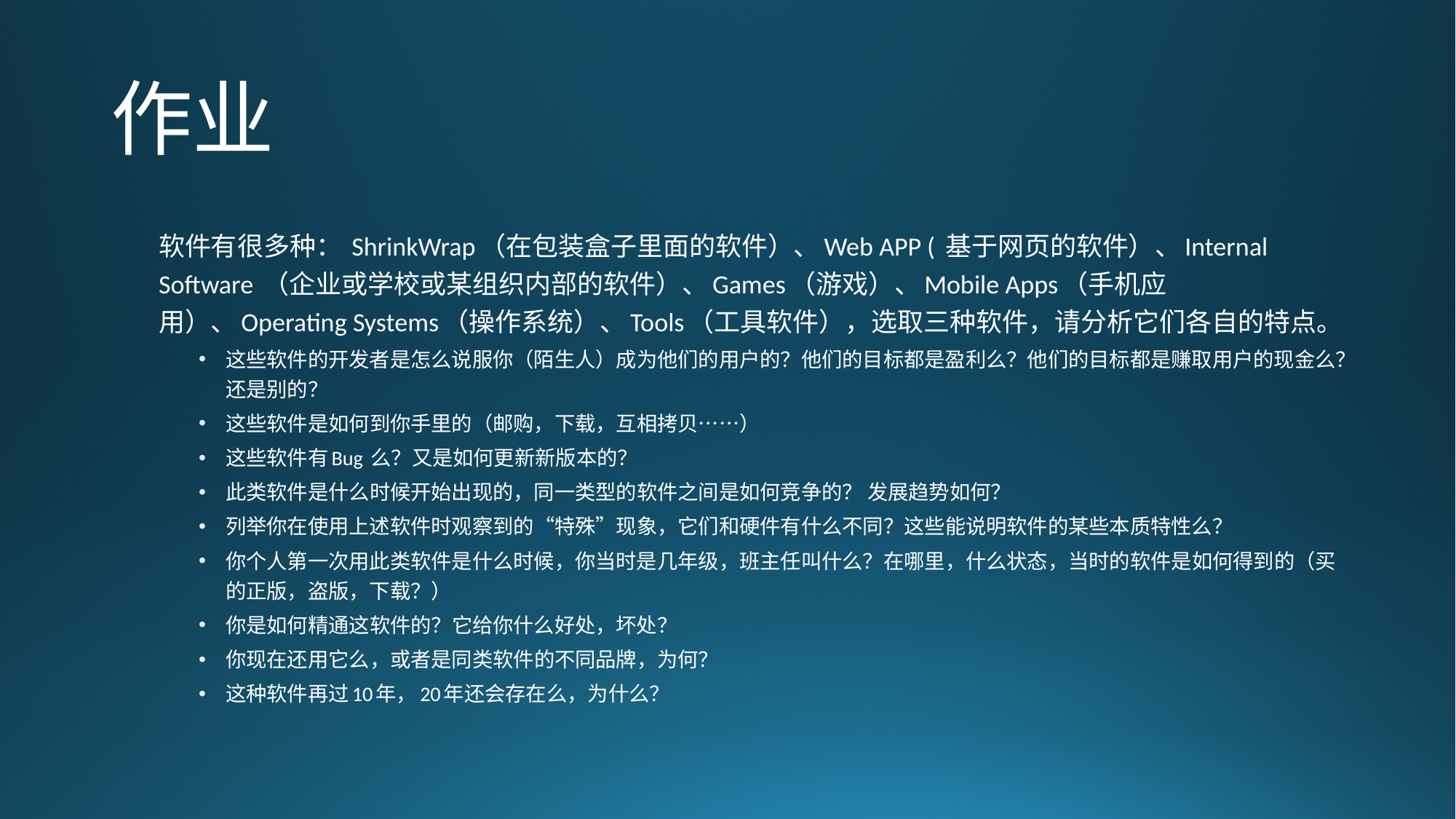

# 作业
软件有很多种： ShrinkWrap（在包装盒子里面的软件）、Web APP ( 基于网页的软件）、Internal Software （企业或学校或某组织内部的软件）、Games（游戏）、Mobile Apps（手机应用）、Operating Systems（操作系统）、Tools（工具软件），选取三种软件，请分析它们各自的特点。
这些软件的开发者是怎么说服你（陌生人）成为他们的用户的？他们的目标都是盈利么？他们的目标都是赚取用户的现金么？还是别的？
这些软件是如何到你手里的（邮购，下载，互相拷贝……）
这些软件有Bug 么？又是如何更新新版本的？
此类软件是什么时候开始出现的，同一类型的软件之间是如何竞争的？ 发展趋势如何？
列举你在使用上述软件时观察到的“特殊”现象，它们和硬件有什么不同？这些能说明软件的某些本质特性么？
你个人第一次用此类软件是什么时候，你当时是几年级，班主任叫什么？在哪里，什么状态，当时的软件是如何得到的（买的正版，盗版，下载？）
你是如何精通这软件的？它给你什么好处，坏处？
你现在还用它么，或者是同类软件的不同品牌，为何？
这种软件再过10年，20年还会存在么，为什么？